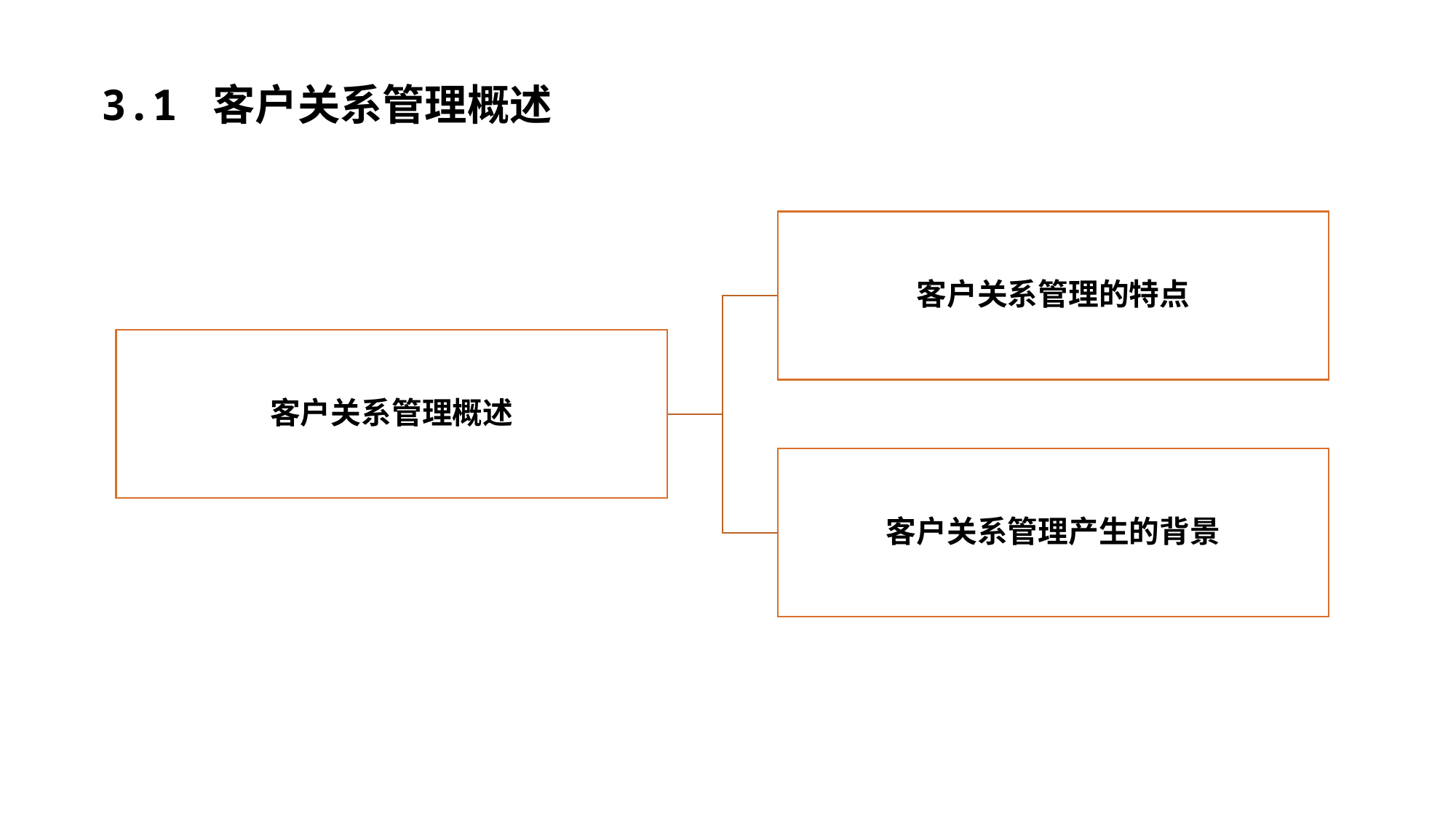

3.1 客户关系管理概述
客户关系管理概述
客户关系管理的特点
客户关系管理产生的背景